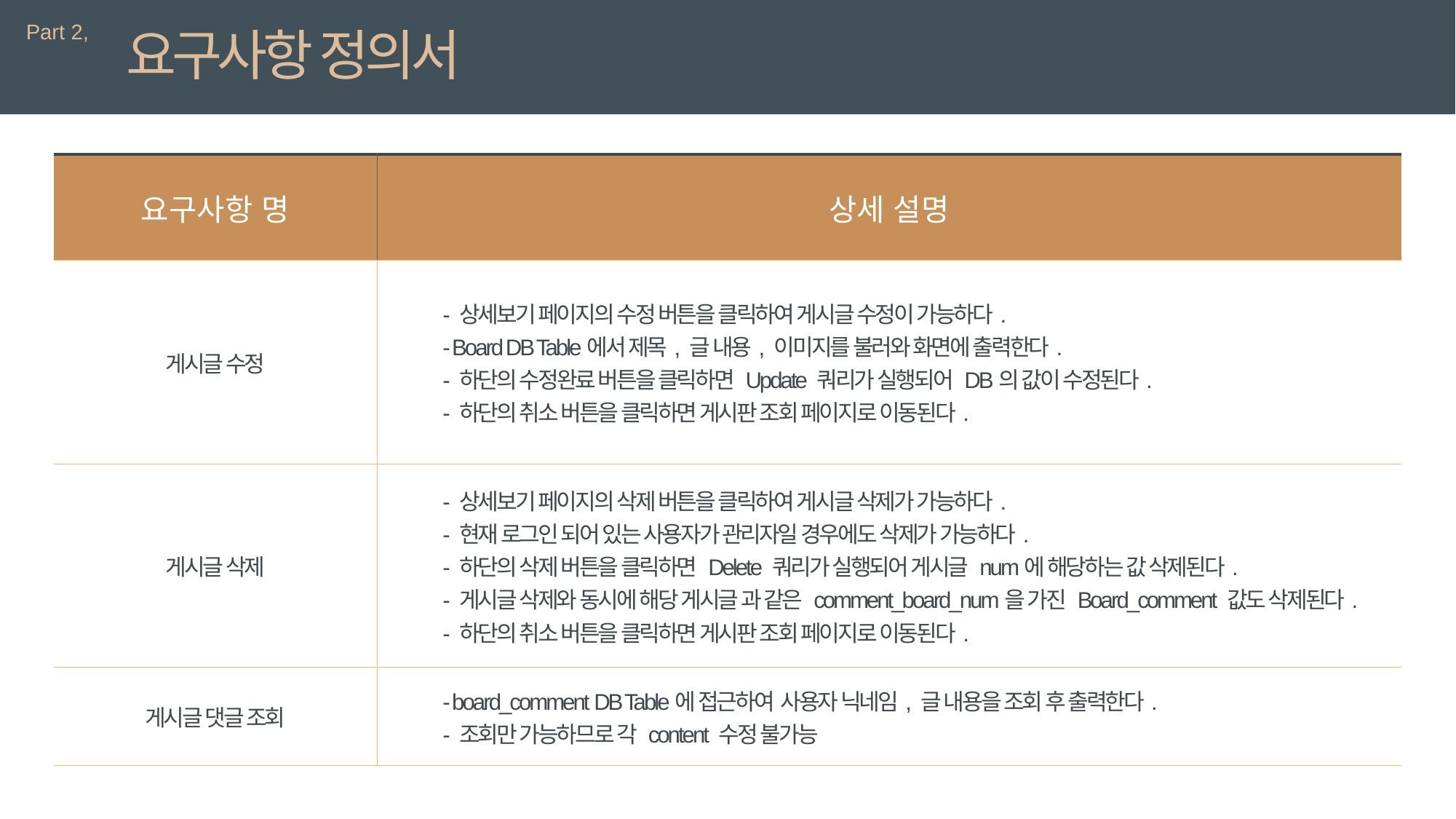

Part 2,
요구사항 정의서
| 요구사항 명 | 상세 설명 |
| --- | --- |
| 게시글 수정 | - 상세보기 페이지의 수정 버튼을 클릭하여 게시글 수정이 가능하다. - Board DB Table에서 제목, 글 내용, 이미지를 불러와 화면에 출력한다. - 하단의 수정완료 버튼을 클릭하면 Update 쿼리가 실행되어 DB의 값이 수정된다. - 하단의 취소 버튼을 클릭하면 게시판 조회 페이지로 이동된다. |
| 게시글 삭제 | - 상세보기 페이지의 삭제 버튼을 클릭하여 게시글 삭제가 가능하다. - 현재 로그인 되어 있는 사용자가 관리자일 경우에도 삭제가 가능하다. - 하단의 삭제 버튼을 클릭하면 Delete 쿼리가 실행되어 게시글 num에 해당하는 값 삭제된다. - 게시글 삭제와 동시에 해당 게시글 과 같은 comment\_board\_num을 가진 Board\_comment 값도 삭제된다. - 하단의 취소 버튼을 클릭하면 게시판 조회 페이지로 이동된다. |
| 게시글 댓글 조회 | - board\_comment DB Table에 접근하여 사용자 닉네임, 글 내용을 조회 후 출력한다. - 조회만 가능하므로 각 content 수정 불가능 |